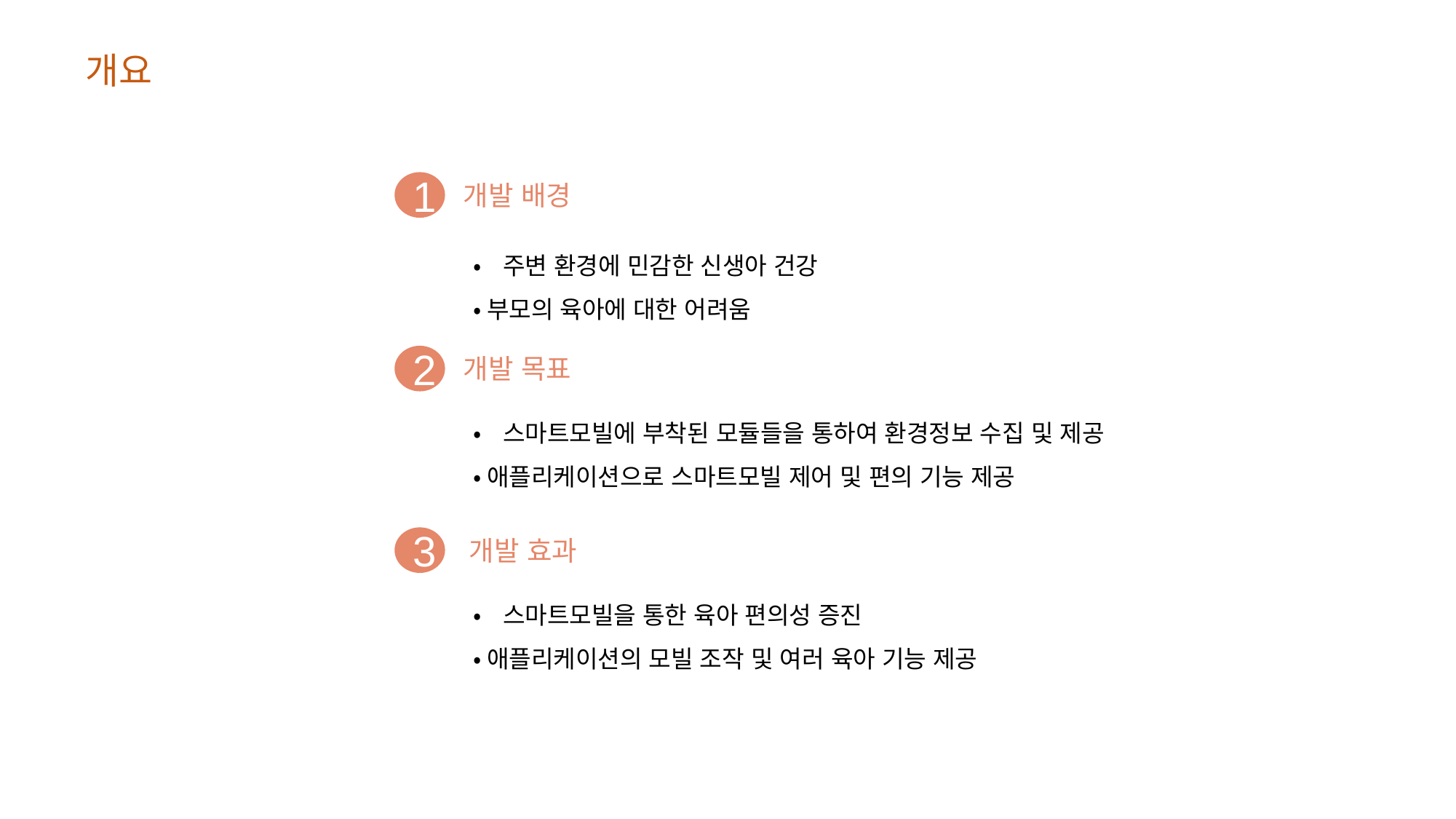

개요
1
개발 배경
•주변 환경에 민감한 신생아 건강
•부모의 육아에 대한 어려움
개발 목표
2
•스마트모빌에 부착된 모듈들을 통하여 환경정보 수집 및 제공
•애플리케이션으로 스마트모빌 제어 및 편의 기능 제공
3
개발 효과
•스마트모빌을 통한 육아 편의성 증진
•애플리케이션의 모빌 조작 및 여러 육아 기능 제공